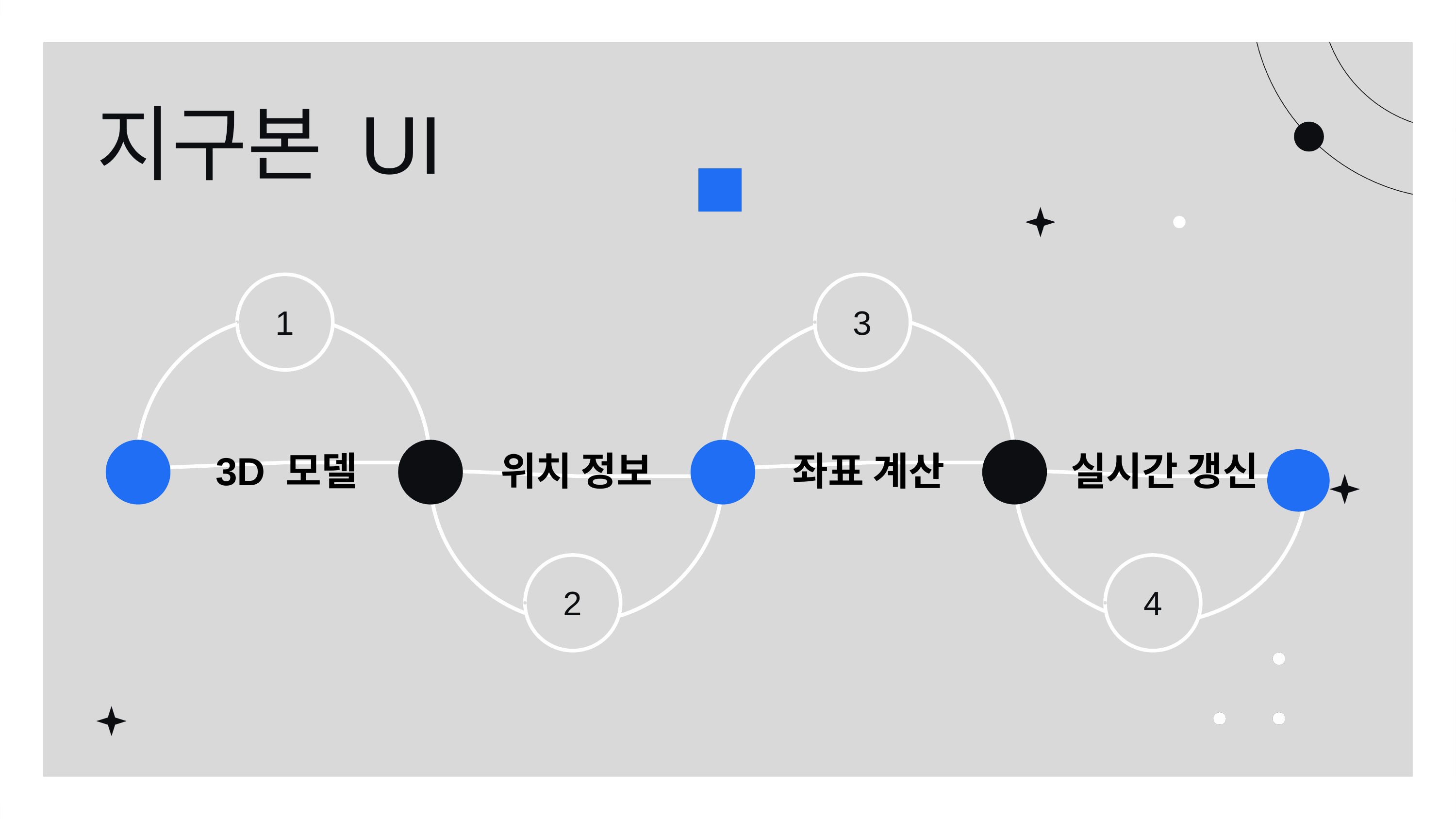

지구본 UI

1

3

3D 모델
위치 정보
좌표 계산
실시간 갱신

2

4